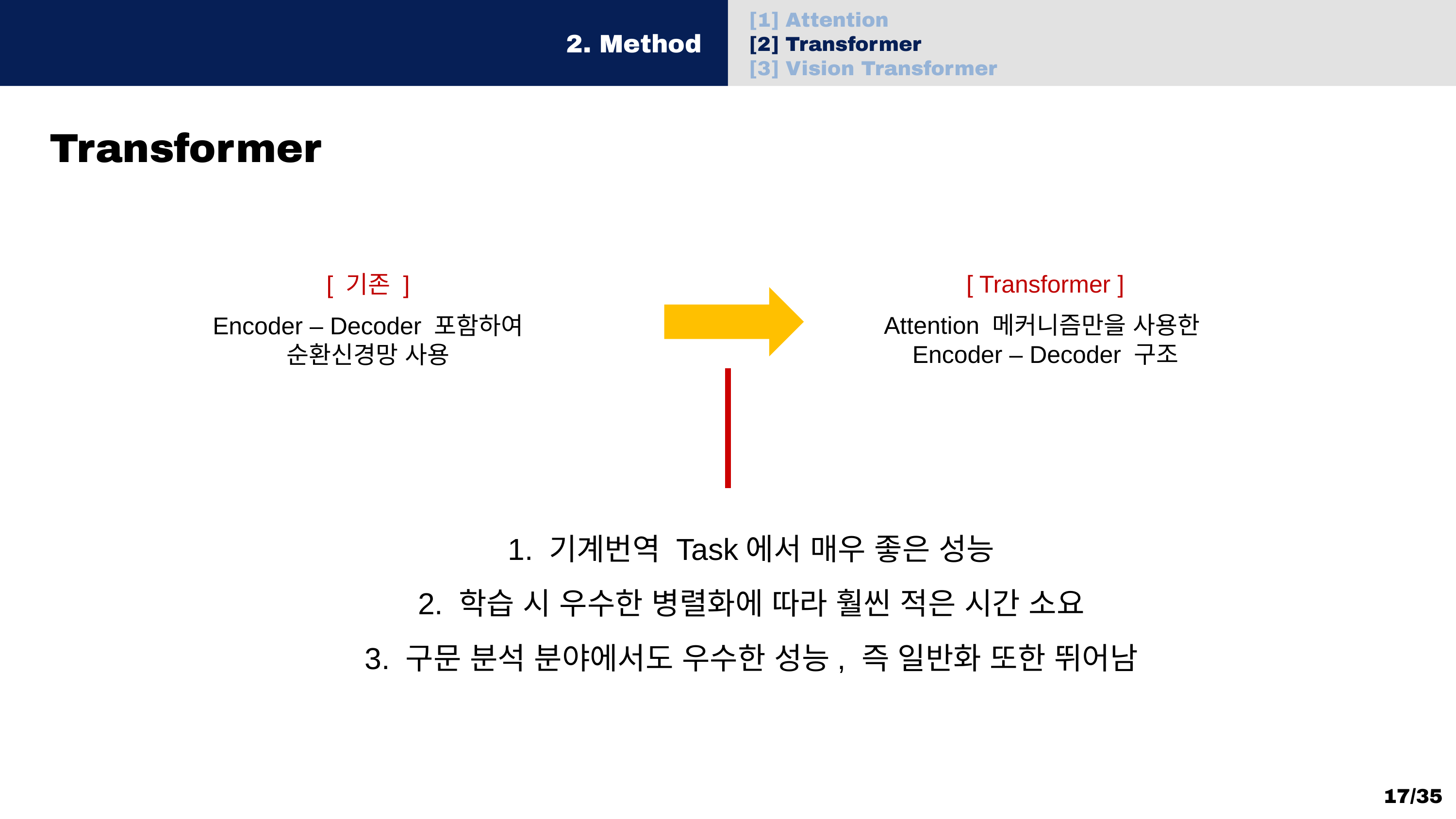

[1] Attention
[2] Transformer
[3] Vision Transformer
2. Method
Transformer
[ Transformer ]

Attention 메커니즘만을 사용한
Encoder – Decoder 구조
[ 기존 ]

Encoder – Decoder 포함하여
순환신경망 사용

1. 기계번역 Task에서 매우 좋은 성능
2. 학습 시 우수한 병렬화에 따라 훨씬 적은 시간 소요
3. 구문 분석 분야에서도 우수한 성능, 즉 일반화 또한 뛰어남